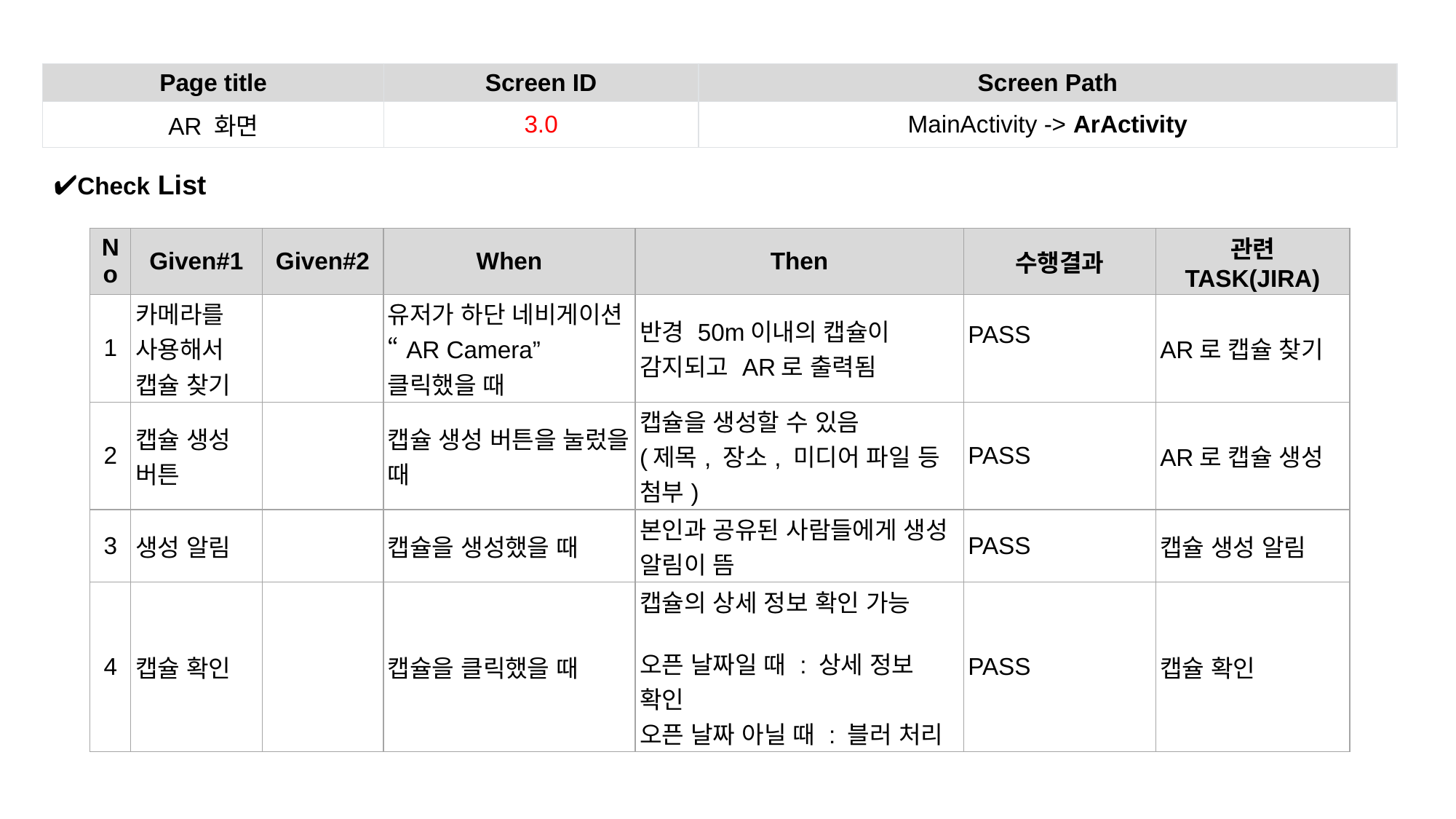

| Page title | Screen ID | Screen Path |
| --- | --- | --- |
| AR 화면 | 3.0 | MainActivity -> ArActivity |
✔Check List

| No | Given#1 | Given#2 | When | Then | 수행결과 | 관련 TASK(JIRA) |
| --- | --- | --- | --- | --- | --- | --- |
| 1 | 카메라를 사용해서 캡슐 찾기 |  | 유저가 하단 네비게이션 “AR Camera” 클릭했을 때 | 반경 50m이내의 캡슐이 감지되고 AR로 출력됨 | PASS | AR로 캡슐 찾기 |
| 2 | 캡슐 생성 버튼 |  | 캡슐 생성 버튼을 눌렀을 때 | 캡슐을 생성할 수 있음 (제목, 장소, 미디어 파일 등 첨부) | PASS | AR로 캡슐 생성 |
| 3 | 생성 알림 |  | 캡슐을 생성했을 때 | 본인과 공유된 사람들에게 생성 알림이 뜸 | PASS | 캡슐 생성 알림 |
| 4 | 캡슐 확인 |  | 캡슐을 클릭했을 때 | 캡슐의 상세 정보 확인 가능 오픈 날짜일 때 : 상세 정보 확인 오픈 날짜 아닐 때 : 블러 처리 | PASS | 캡슐 확인 |